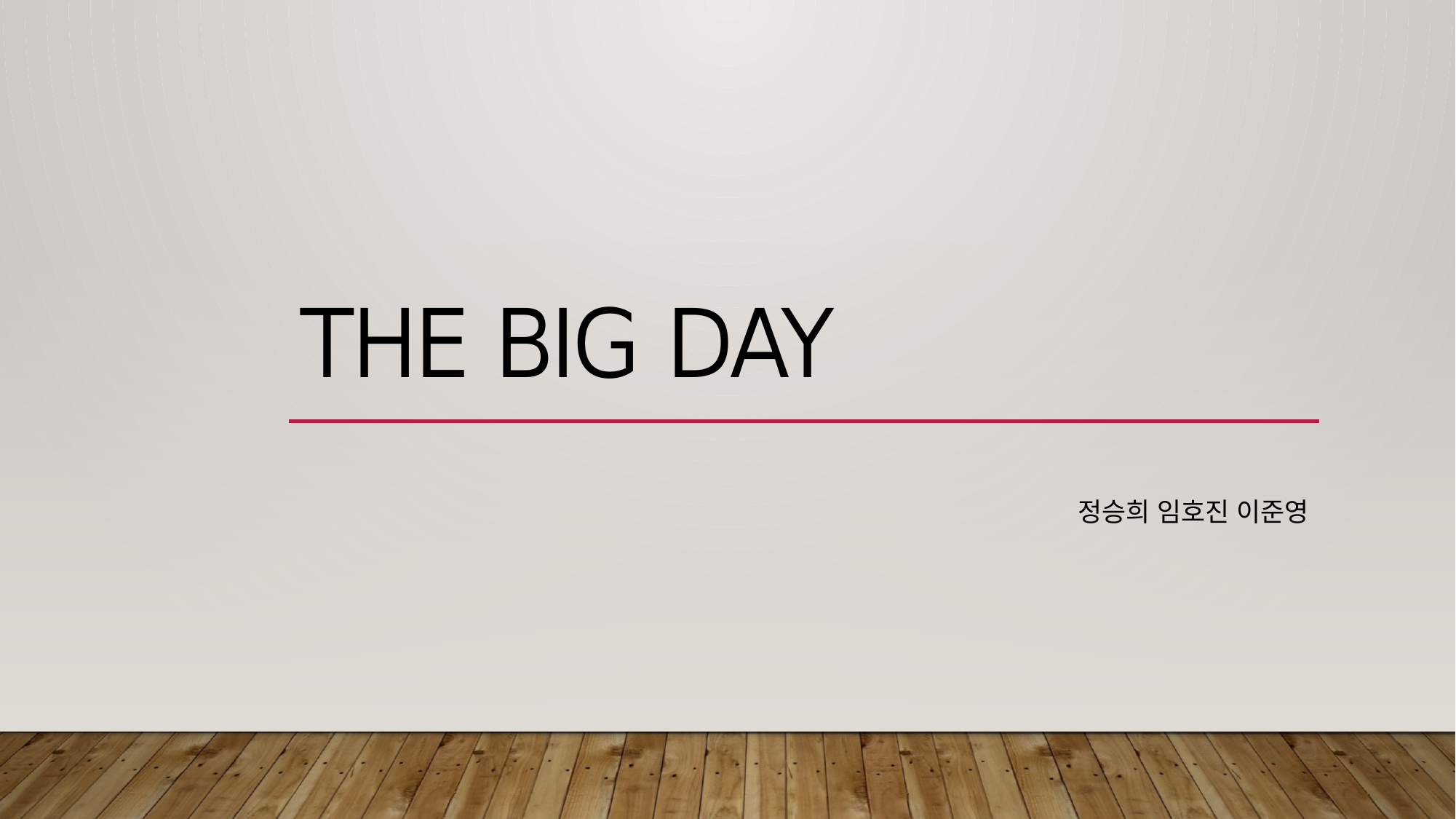

# The big day
정승희 임호진 이준영